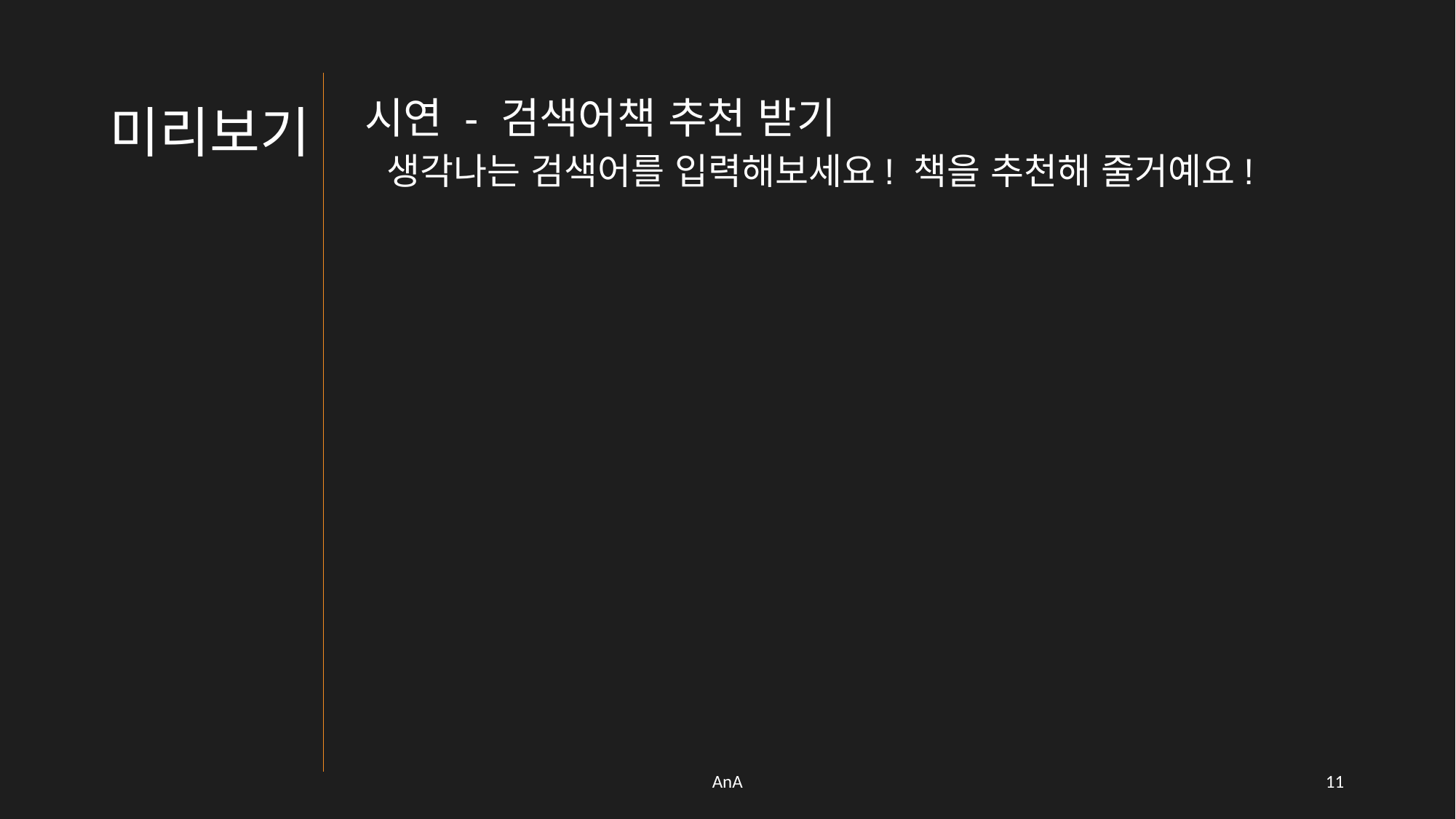

시연 - 검색어책 추천 받기
 생각나는 검색어를 입력해보세요! 책을 추천해 줄거예요!
미리보기
AnA
11